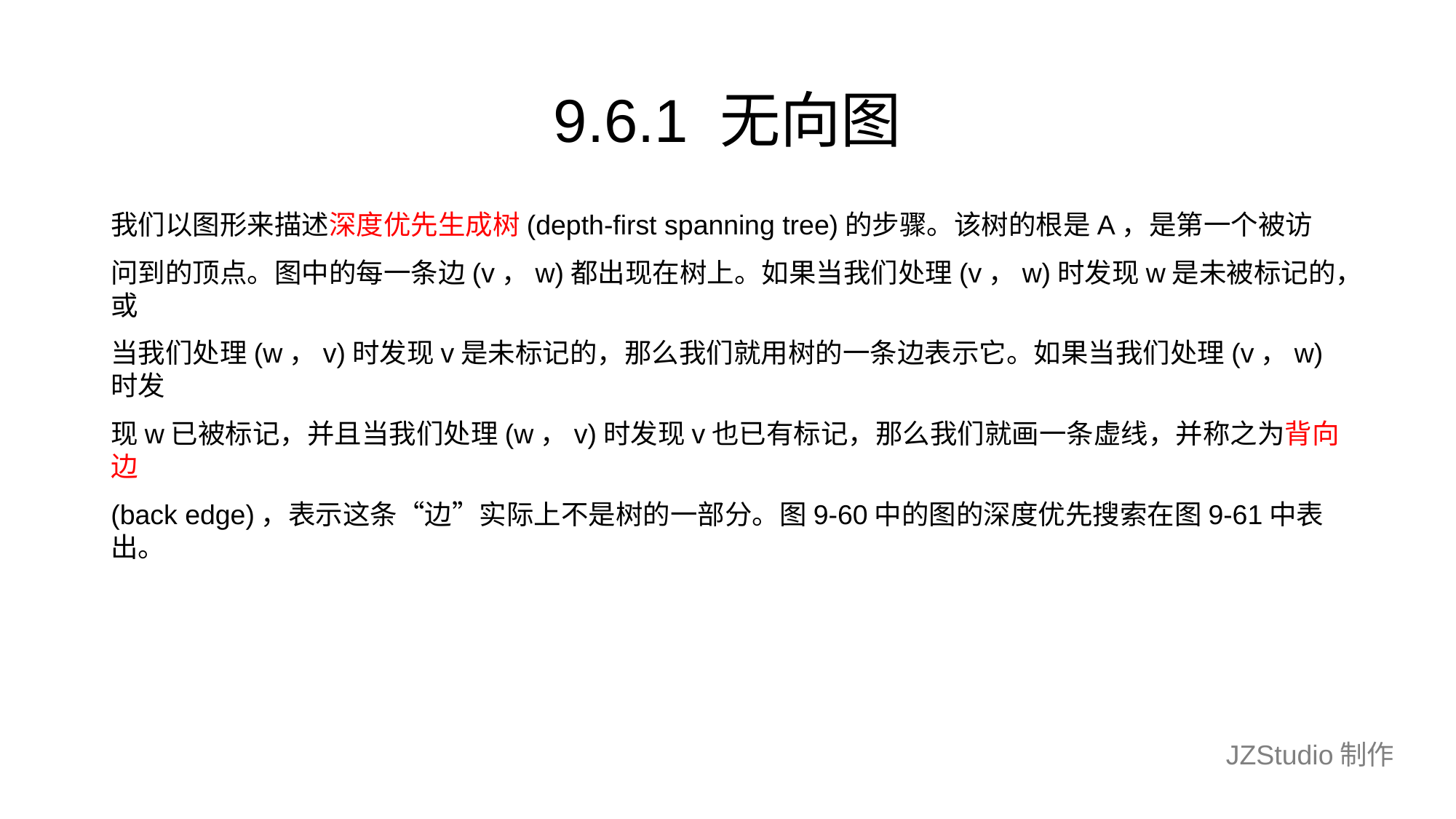

# 9.6.1 无向图
我们以图形来描述深度优先生成树(depth-first spanning tree)的步骤。该树的根是A，是第一个被访
问到的顶点。图中的每一条边(v，w)都出现在树上。如果当我们处理(v，w)时发现w是未被标记的，或
当我们处理(w，v)时发现v是未标记的，那么我们就用树的一条边表示它。如果当我们处理(v，w)时发
现w已被标记，并且当我们处理(w，v)时发现v也已有标记，那么我们就画一条虚线，并称之为背向边
(back edge)，表示这条“边”实际上不是树的一部分。图9-60中的图的深度优先搜索在图9-61中表出。